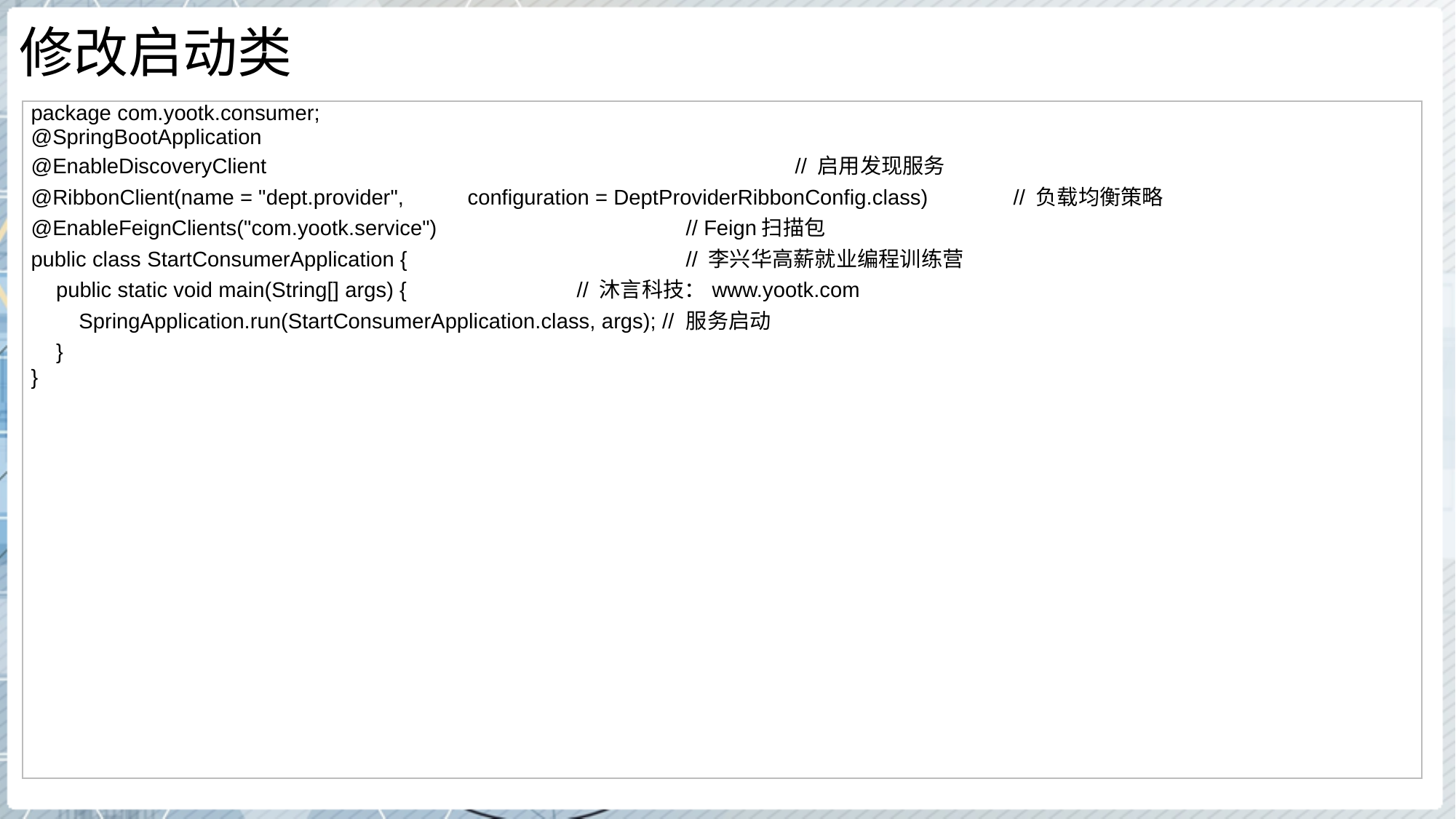

# 修改启动类
| package com.yootk.consumer; @SpringBootApplication @EnableDiscoveryClient // 启用发现服务 @RibbonClient(name = "dept.provider", configuration = DeptProviderRibbonConfig.class) // 负载均衡策略 @EnableFeignClients("com.yootk.service") // Feign扫描包 public class StartConsumerApplication { // 李兴华高薪就业编程训练营 public static void main(String[] args) { // 沐言科技：www.yootk.com SpringApplication.run(StartConsumerApplication.class, args); // 服务启动 } } |
| --- |